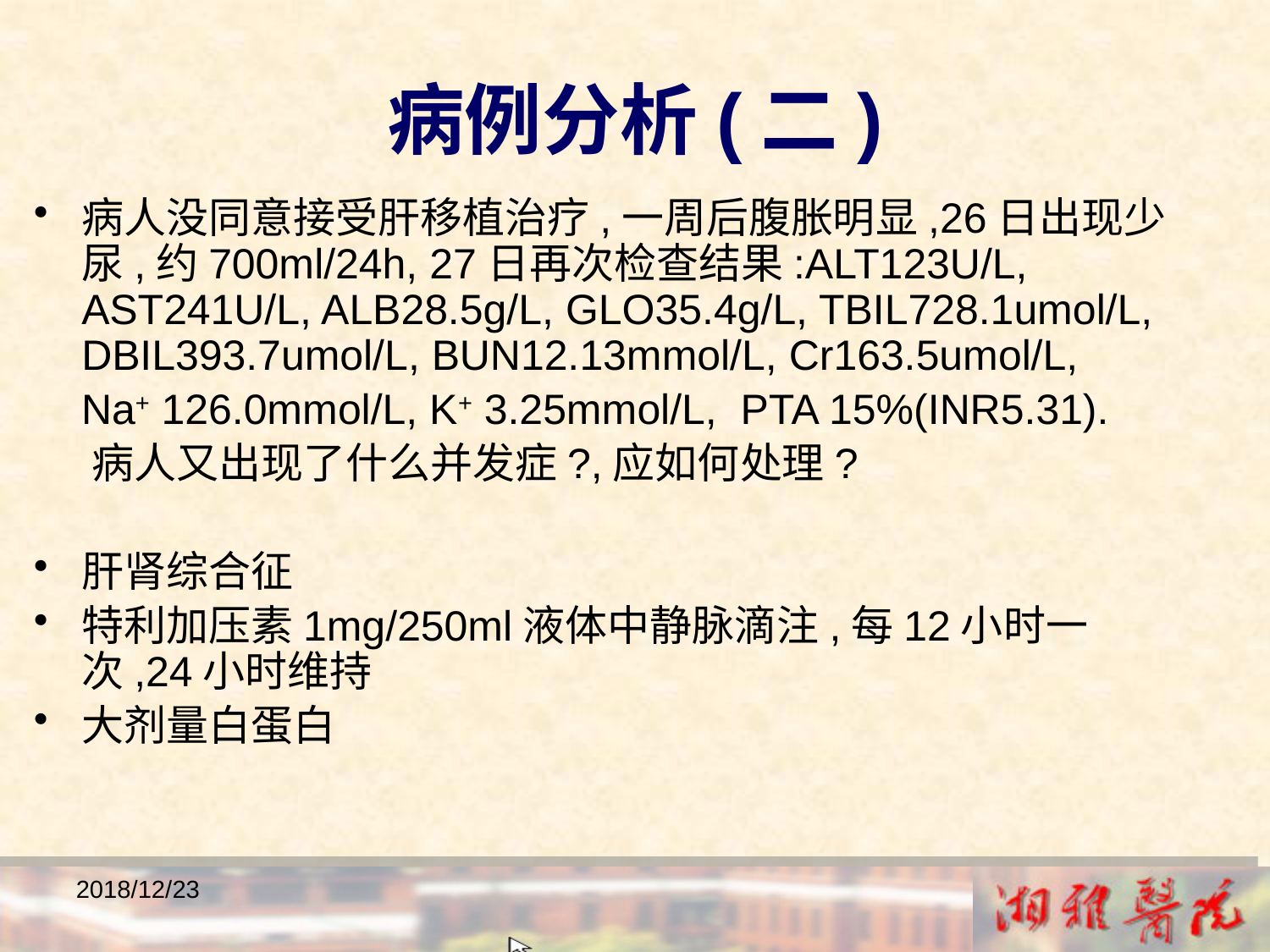

病例分析(二)
病人没同意接受肝移植治疗,一周后腹胀明显,26日出现少尿,约700ml/24h, 27日再次检查结果:ALT123U/L, AST241U/L, ALB28.5g/L, GLO35.4g/L, TBIL728.1umol/L, DBIL393.7umol/L, BUN12.13mmol/L, Cr163.5umol/L,
    Na+ 126.0mmol/L, K+ 3.25mmol/L,  PTA 15%(INR5.31).
     病人又出现了什么并发症?,应如何处理?

肝肾综合征
特利加压素1mg/250ml液体中静脉滴注,每12小时一次,24小时维持
大剂量白蛋白

2018/12/23